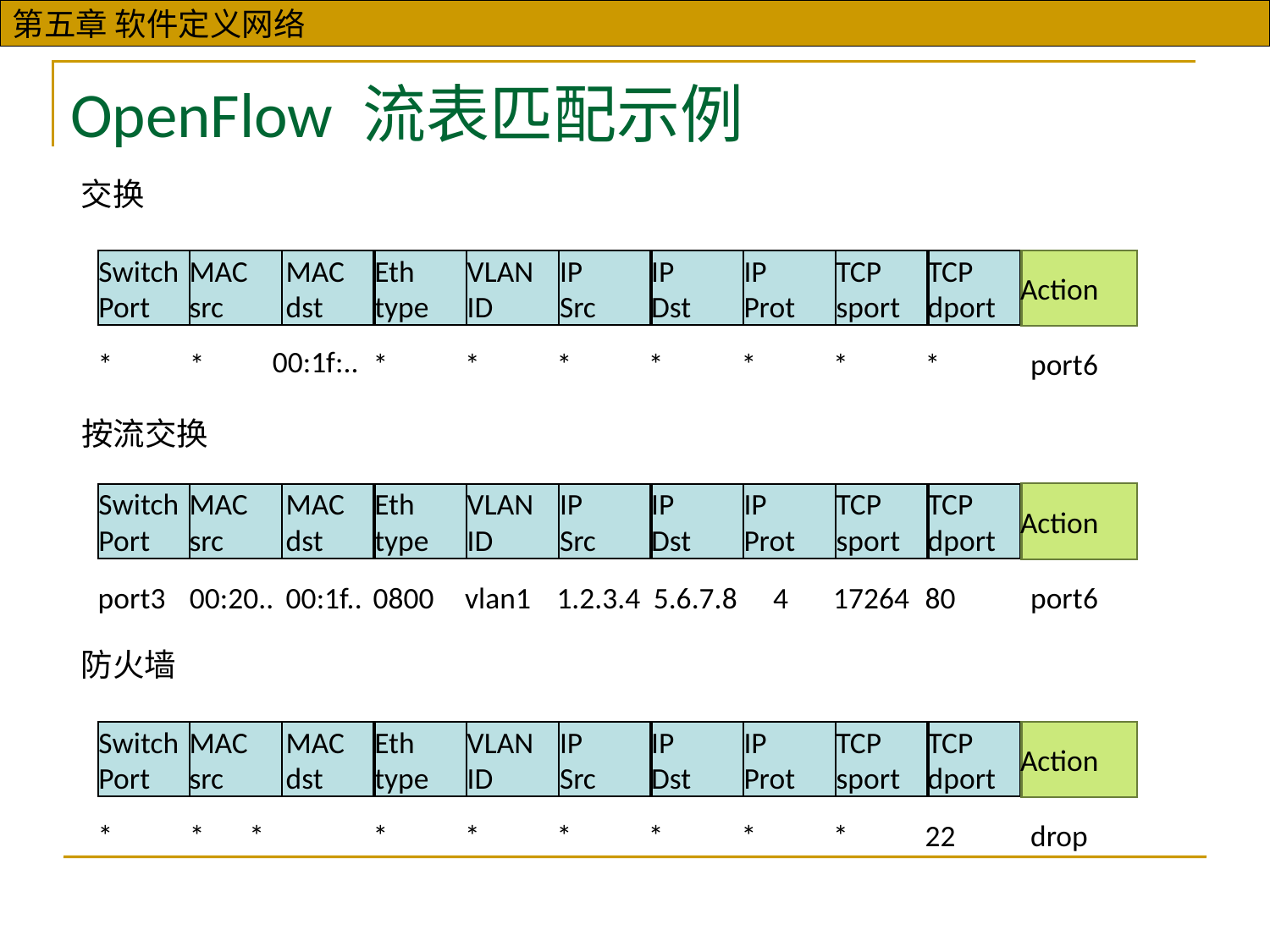

OpenFlow 流表匹配示例
交换
Switch
Port
MAC
src
MAC
dst
Eth
type
VLAN
ID
IP
Src
IP
Dst
IP
Prot
TCP
sport
TCP
dport

Action
00:1f:..
*
*
*
*
*
*
*
*
*
port6
按流交换
Switch
Port
MAC
src
MAC
dst
Eth
type
VLAN
ID
IP
Src
IP
Dst
IP
Prot
TCP
sport
TCP
dport

Action
port3
00:20..
00:1f..
0800
vlan1
1.2.3.4
5.6.7.8
4
17264
80
port6
防火墙
Switch
Port
MAC
src
MAC
dst
Eth
type
VLAN
ID
IP
Src
IP
Dst
IP
Prot
TCP
sport
TCP
dport

Action
*
*
*
*
*
*
*
*
*
22
drop
来自MAC 地址为 22:A7:23:11:E1:02的帧 应该通过port 3转发